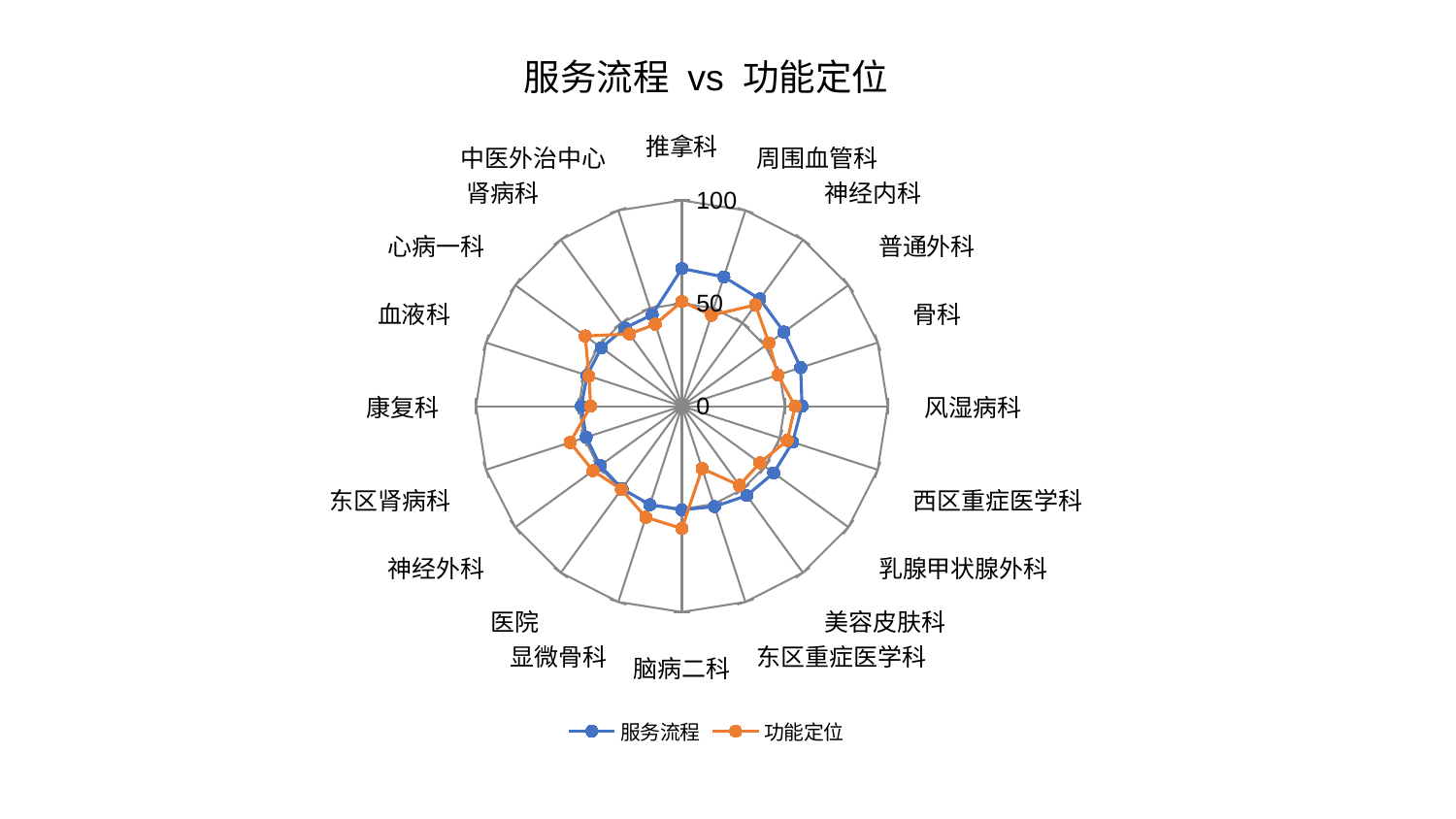

### Chart: 服务流程 vs 功能定位

| Category | 服务流程 | 功能定位 |
|---|---|---|
| 推拿科 | 66.89831586029081 | 50.867536625960525 |
| 周围血管科 | 66.05026334595824 | 46.483899284152706 |
| 神经内科 | 64.41416495354778 | 60.81449131455475 |
| 普通外科 | 61.29282781816333 | 52.30272426820074 |
| 骨科 | 60.67692429871586 | 49.07667231362974 |
| 风湿病科 | 58.403511904131 | 55.006595114196514 |
| 西区重症医学科 | 56.58896278535115 | 53.862469650206904 |
| 乳腺甲状腺外科 | 55.15276180439304 | 46.88351421680601 |
| 美容皮肤科 | 53.68534897565715 | 47.53572194957631 |
| 东区重症医学科 | 51.31325451135725 | 31.88063079213884 |
| 脑病二科 | 50.3769446096733 | 59.450456718289054 |
| 显微骨科 | 50.34498770013815 | 56.756277325144424 |
| 医院 | 49.495429413989996 | 50.00186263095103 |
| 神经外科 | 49.04624085622382 | 53.36727763823995 |
| 东区肾病科 | 48.89807720205817 | 57.08971709848766 |
| 康复科 | 48.846587767565495 | 44.271473982770424 |
| 血液科 | 48.389741239438365 | 47.46145358422713 |
| 心病一科 | 48.351423083697654 | 58.04085119832674 |
| 肾病科 | 46.97268445430933 | 43.37128400621806 |
| 中医外治中心 | 46.7380455080405 | 41.865551265144816 |
61